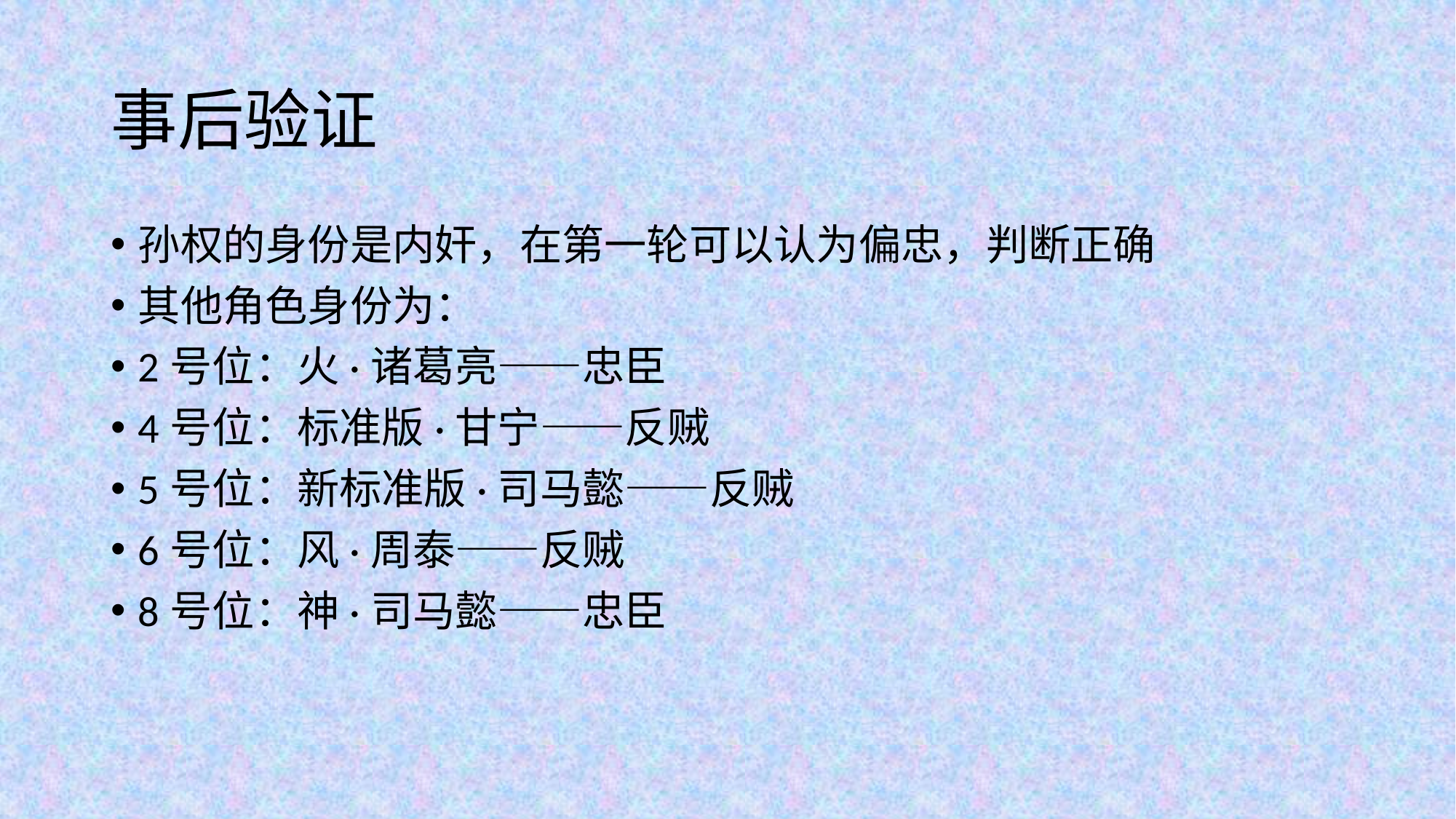

# 事后验证
孙权的身份是内奸，在第一轮可以认为偏忠，判断正确
其他角色身份为：
2号位：火·诸葛亮——忠臣
4号位：标准版·甘宁——反贼
5号位：新标准版·司马懿——反贼
6号位：风·周泰——反贼
8号位：神·司马懿——忠臣